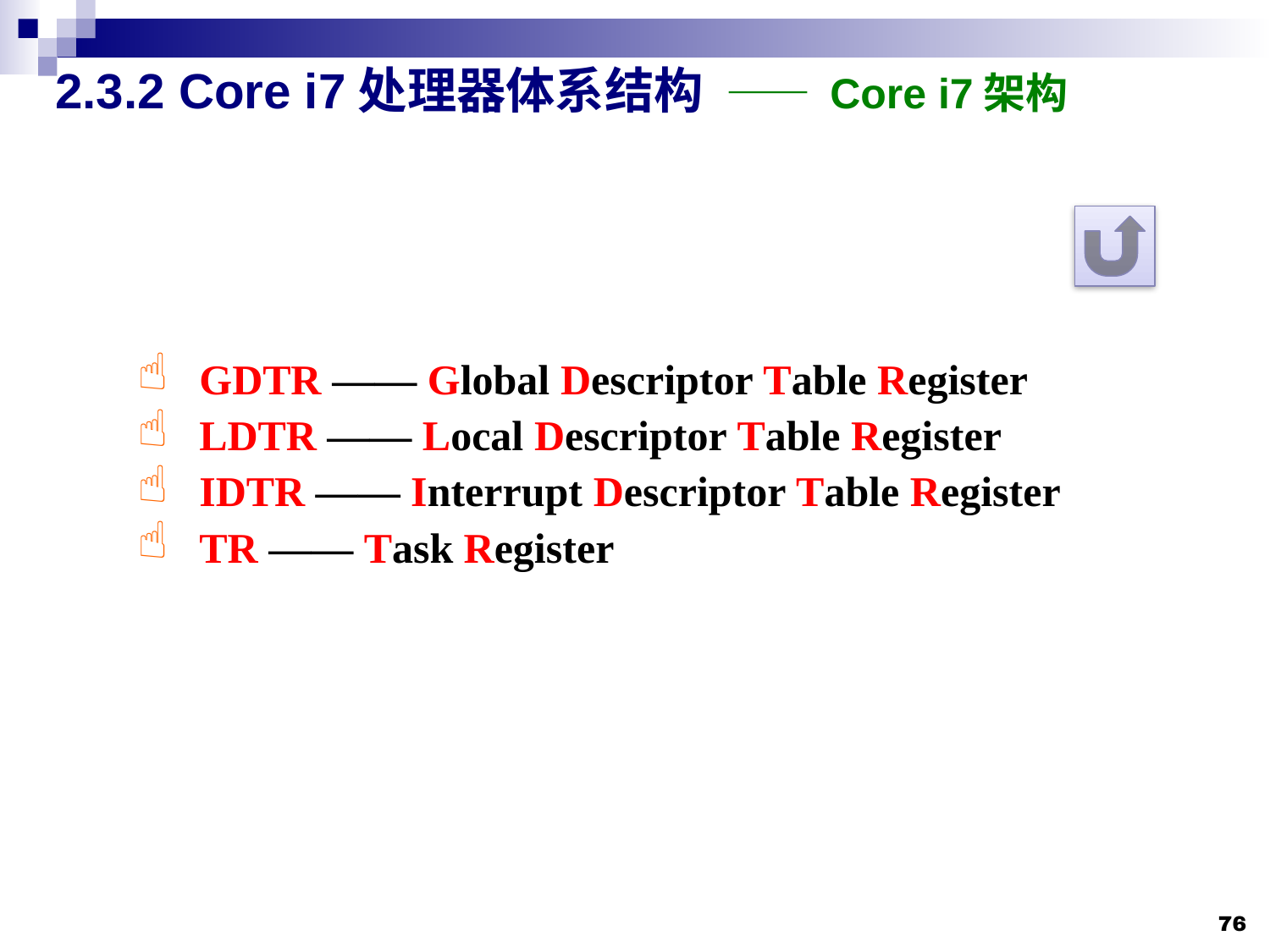

# 2.3.2 Core i7处理器体系结构  —— Core i7架构

GDTR —— Global Descriptor Table Register
LDTR —— Local Descriptor Table Register
IDTR —— Interrupt Descriptor Table Register
TR —— Task Register
76